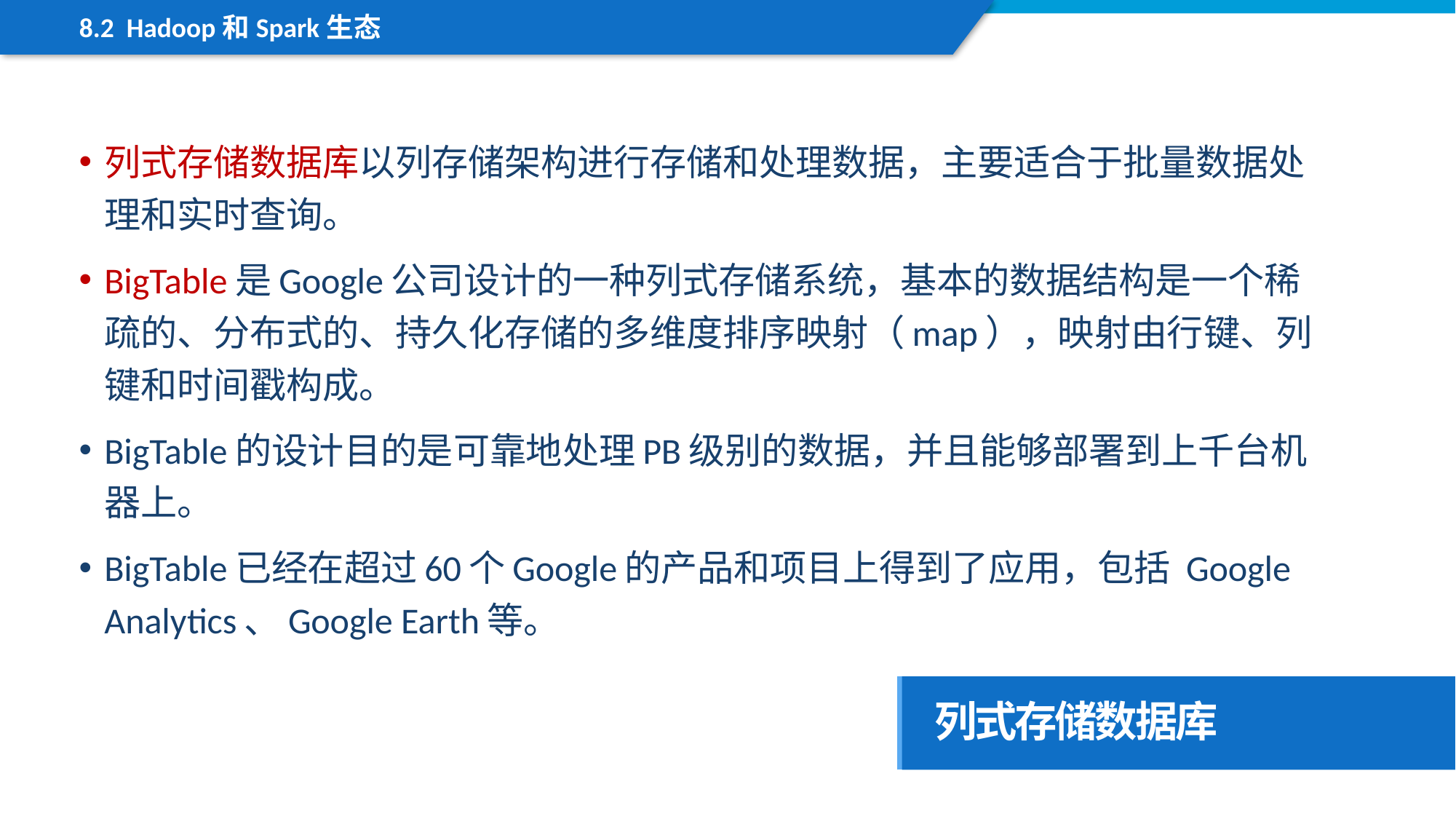

8.2  Hadoop和Spark生态
列式存储数据库以列存储架构进行存储和处理数据，主要适合于批量数据处理和实时查询。
BigTable是Google公司设计的一种列式存储系统，基本的数据结构是一个稀疏的、分布式的、持久化存储的多维度排序映射（map），映射由行键、列键和时间戳构成。
BigTable的设计目的是可靠地处理PB级别的数据，并且能够部署到上千台机器上。
BigTable已经在超过60个Google的产品和项目上得到了应用，包括 Google Analytics、Google Earth等。
列式存储数据库